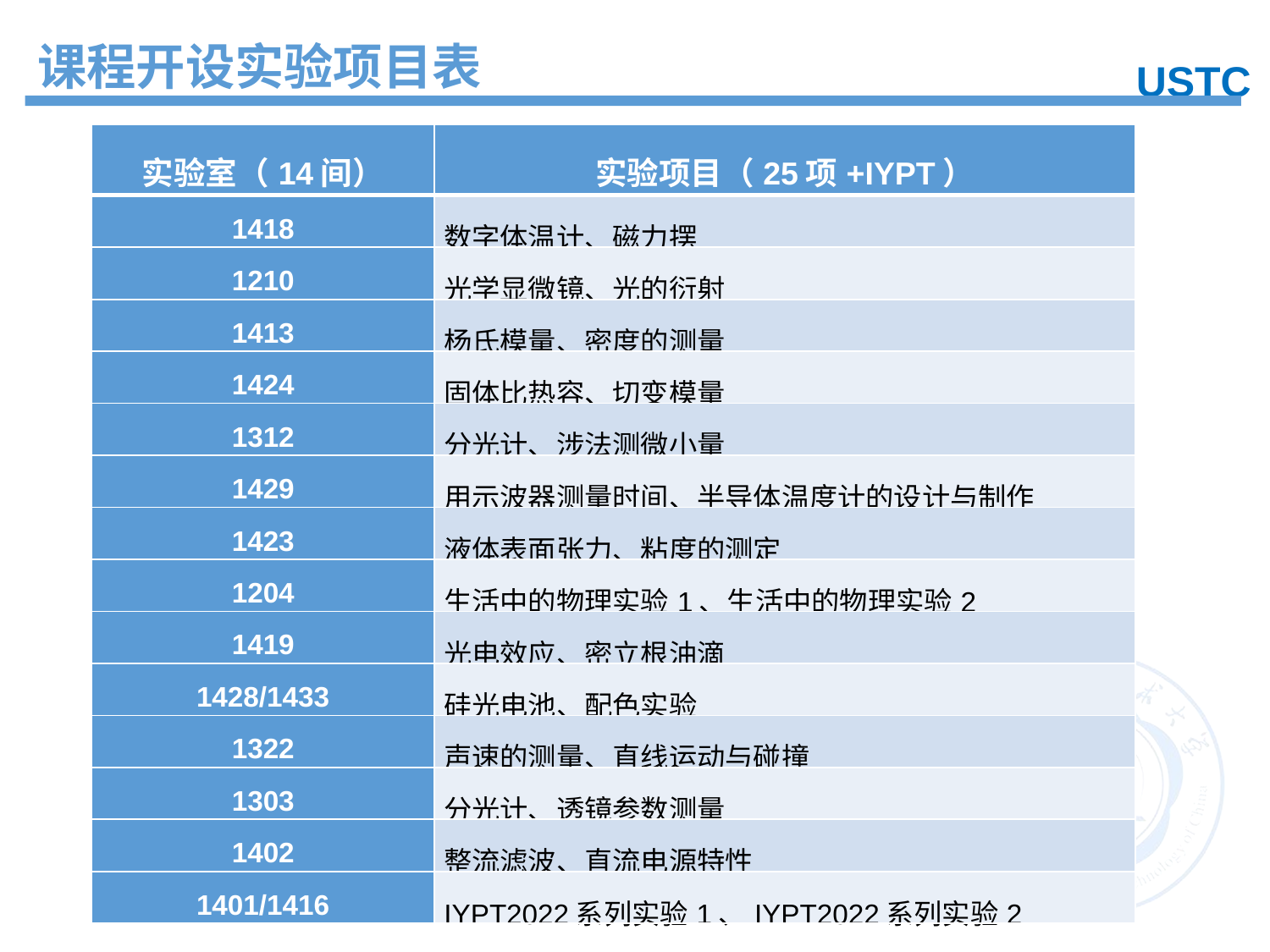

课程开设实验项目表
USTC

| 实验室（14间） | 实验项目（25项+IYPT） |
| --- | --- |
| 1418 | 数字体温计、磁力摆 |
| 1210 | 光学显微镜、光的衍射 |
| 1413 | 杨氏模量、密度的测量 |
| 1424 | 固体比热容、切变模量 |
| 1312 | 分光计、涉法测微小量 |
| 1429 | 用示波器测量时间、半导体温度计的设计与制作 |
| 1423 | 液体表面张力、粘度的测定 |
| 1204 | 生活中的物理实验1、生活中的物理实验2 |
| 1419 | 光电效应、密立根油滴 |
| 1428/1433 | 硅光电池、配色实验 |
| 1322 | 声速的测量、直线运动与碰撞 |
| 1303 | 分光计、透镜参数测量 |
| 1402 | 整流滤波、直流电源特性 |
| 1401/1416 | IYPT2022系列实验1、IYPT2022系列实验2 |